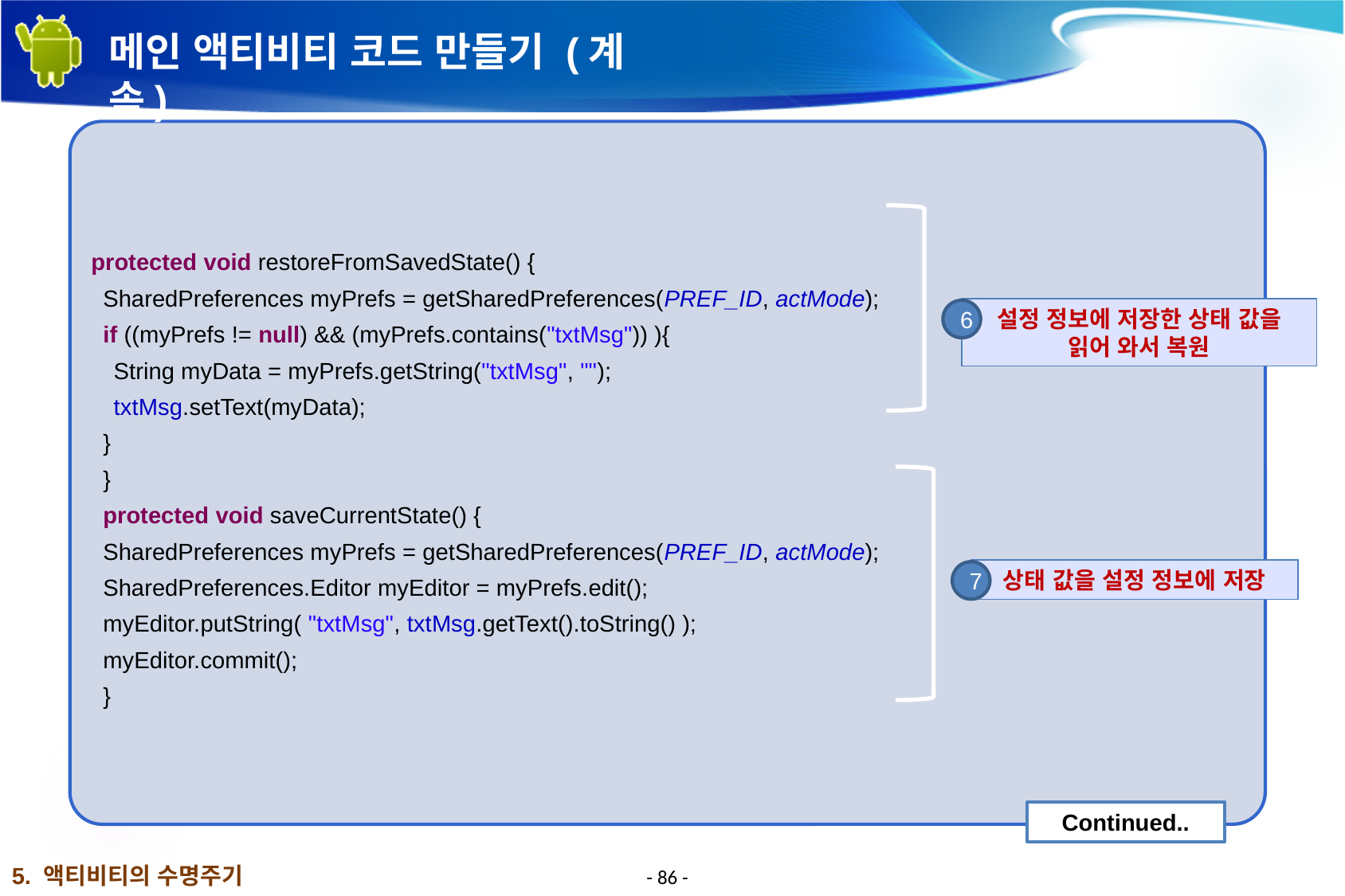

# 메인 액티비티 코드 만들기 (계속)
protected void restoreFromSavedState() {
SharedPreferences myPrefs = getSharedPreferences(PREF_ID, actMode);
if ((myPrefs != null) && (myPrefs.contains("txtMsg")) ){
String myData = myPrefs.getString("txtMsg", "");
txtMsg.setText(myData);
}
}
protected void saveCurrentState() {
SharedPreferences myPrefs = getSharedPreferences(PREF_ID, actMode);
SharedPreferences.Editor myEditor = myPrefs.edit();
myEditor.putString( "txtMsg", txtMsg.getText().toString() );
myEditor.commit();
}

설정 정보에 저장한 상태 값을 읽어 와서 복원
6

상태 값을 설정 정보에 저장
7
Continued..
5. 액티비티의 수명주기